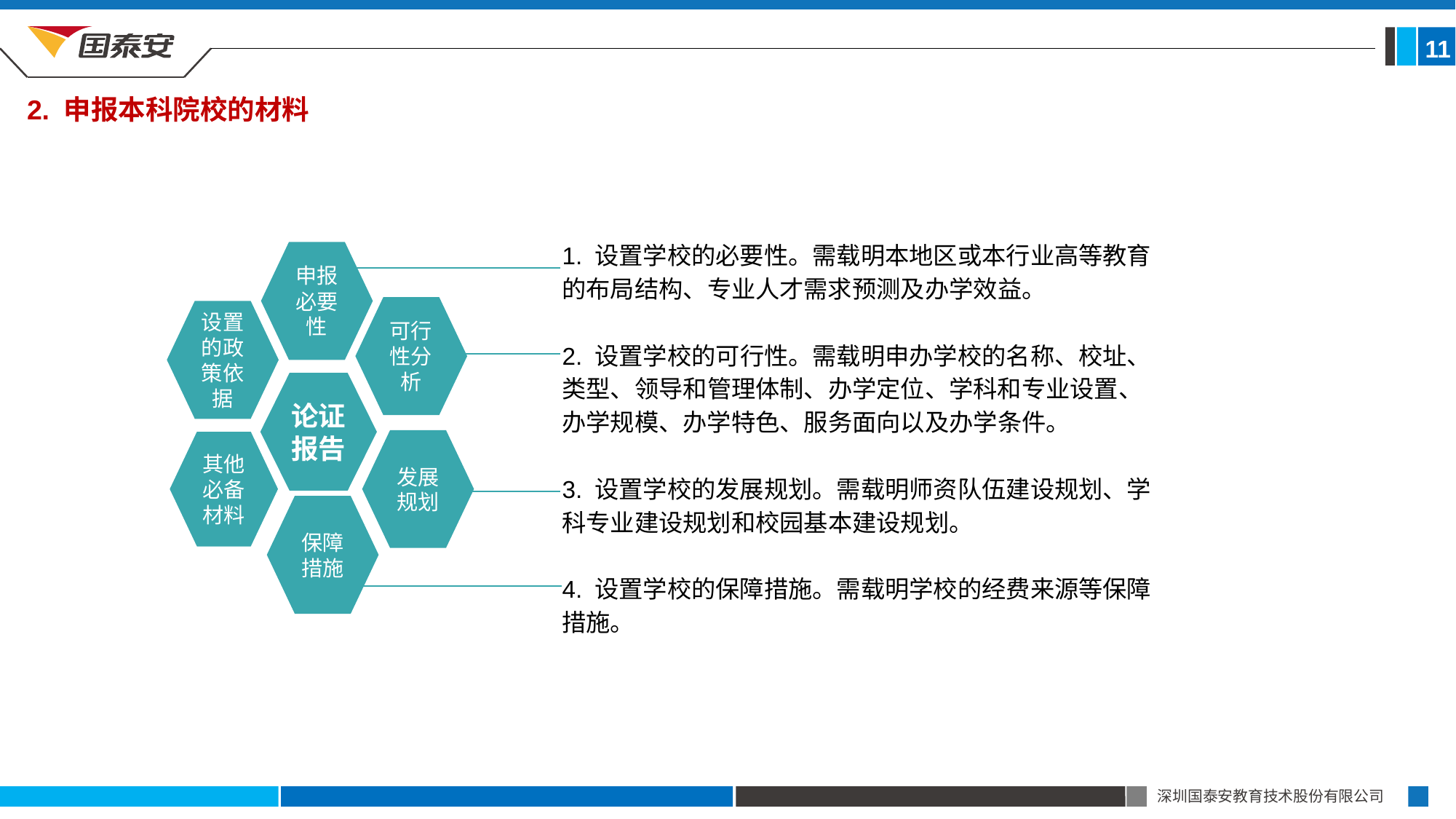

11
2. 申报本科院校的材料
1. 设置学校的必要性。需载明本地区或本行业高等教育的布局结构、专业人才需求预测及办学效益。

2. 设置学校的可行性。需载明申办学校的名称、校址、类型、领导和管理体制、办学定位、学科和专业设置、办学规模、办学特色、服务面向以及办学条件。

3. 设置学校的发展规划。需载明师资队伍建设规划、学科专业建设规划和校园基本建设规划。

4. 设置学校的保障措施。需载明学校的经费来源等保障措施。
申报
必要性
可行性分析
其他必备材料
发展规划
保障措施
论证报告
设置的政策依据